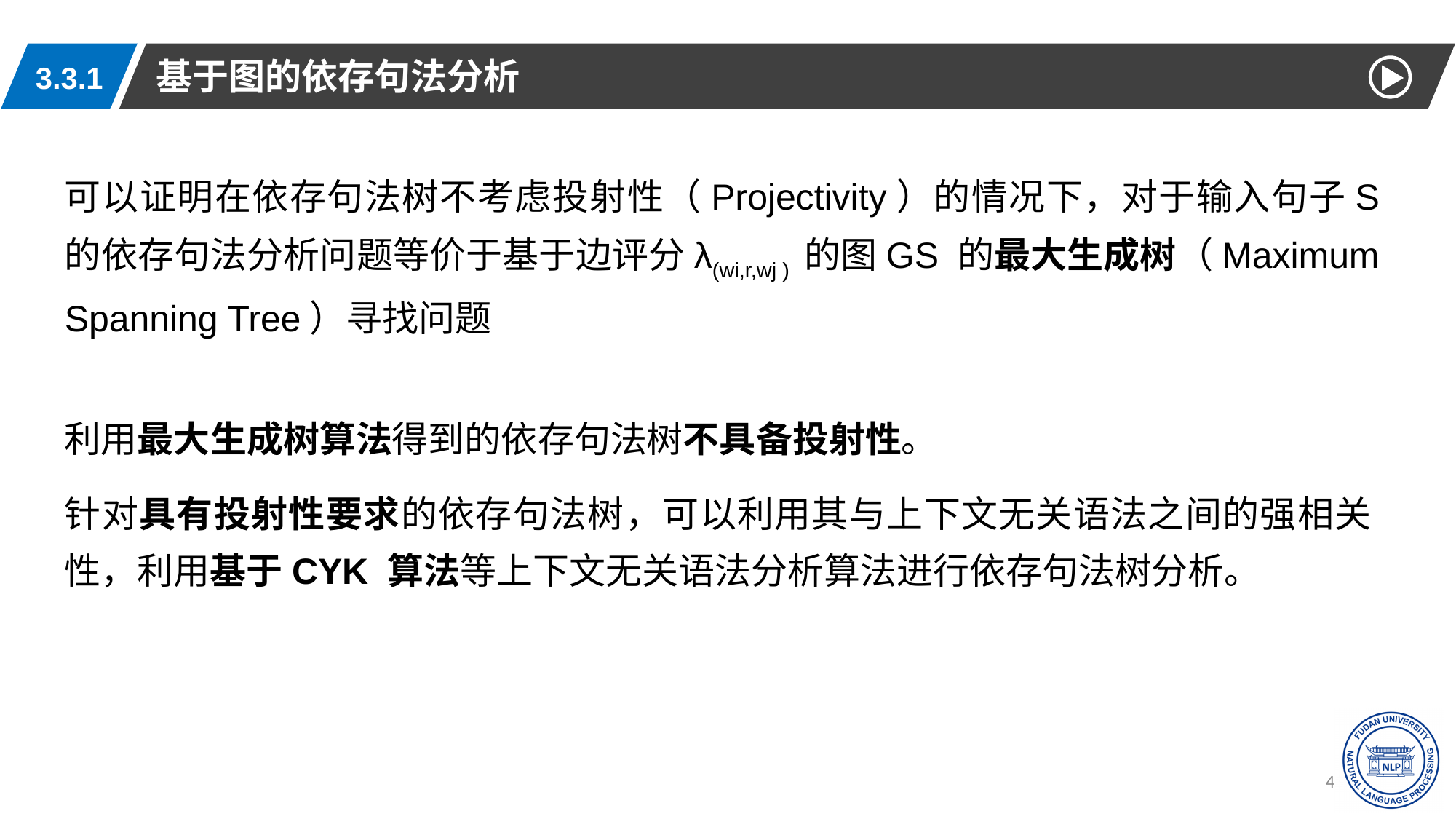

基于图的依存句法分析
3.3.1

可以证明在依存句法树不考虑投射性（Projectivity）的情况下，对于输入句子S 的依存句法分析问题等价于基于边评分λ(wi,r,wj ) 的图GS 的最大生成树（Maximum Spanning Tree）寻找问题
利用最大生成树算法得到的依存句法树不具备投射性。
针对具有投射性要求的依存句法树，可以利用其与上下文无关语法之间的强相关性，利用基于CYK 算法等上下文无关语法分析算法进行依存句法树分析。
45